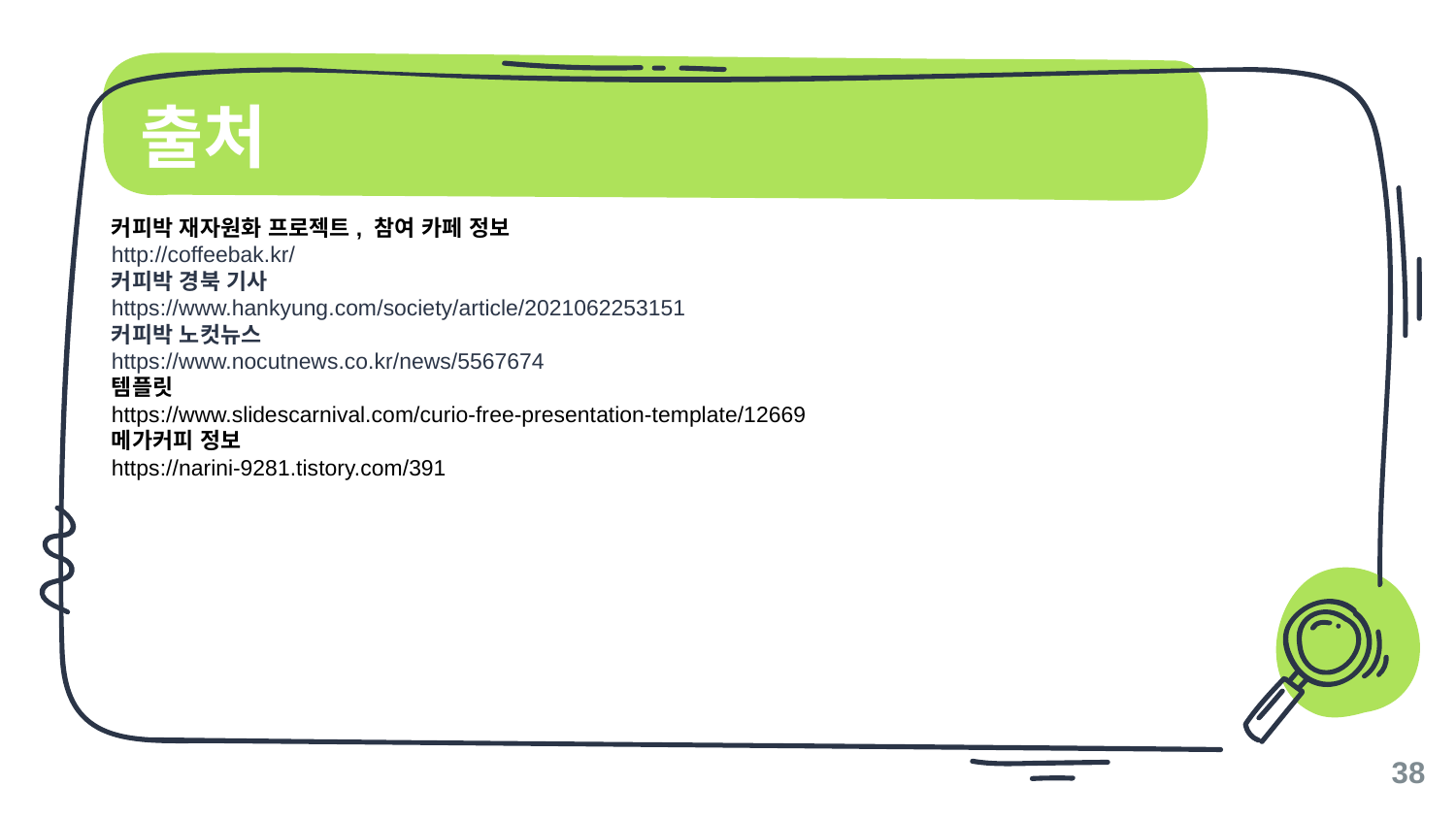

# 출처
커피박 재자원화 프로젝트, 참여 카페 정보
http://coffeebak.kr/
커피박 경북 기사
https://www.hankyung.com/society/article/2021062253151
커피박 노컷뉴스
https://www.nocutnews.co.kr/news/5567674
템플릿
https://www.slidescarnival.com/curio-free-presentation-template/12669
메가커피 정보
https://narini-9281.tistory.com/391

38